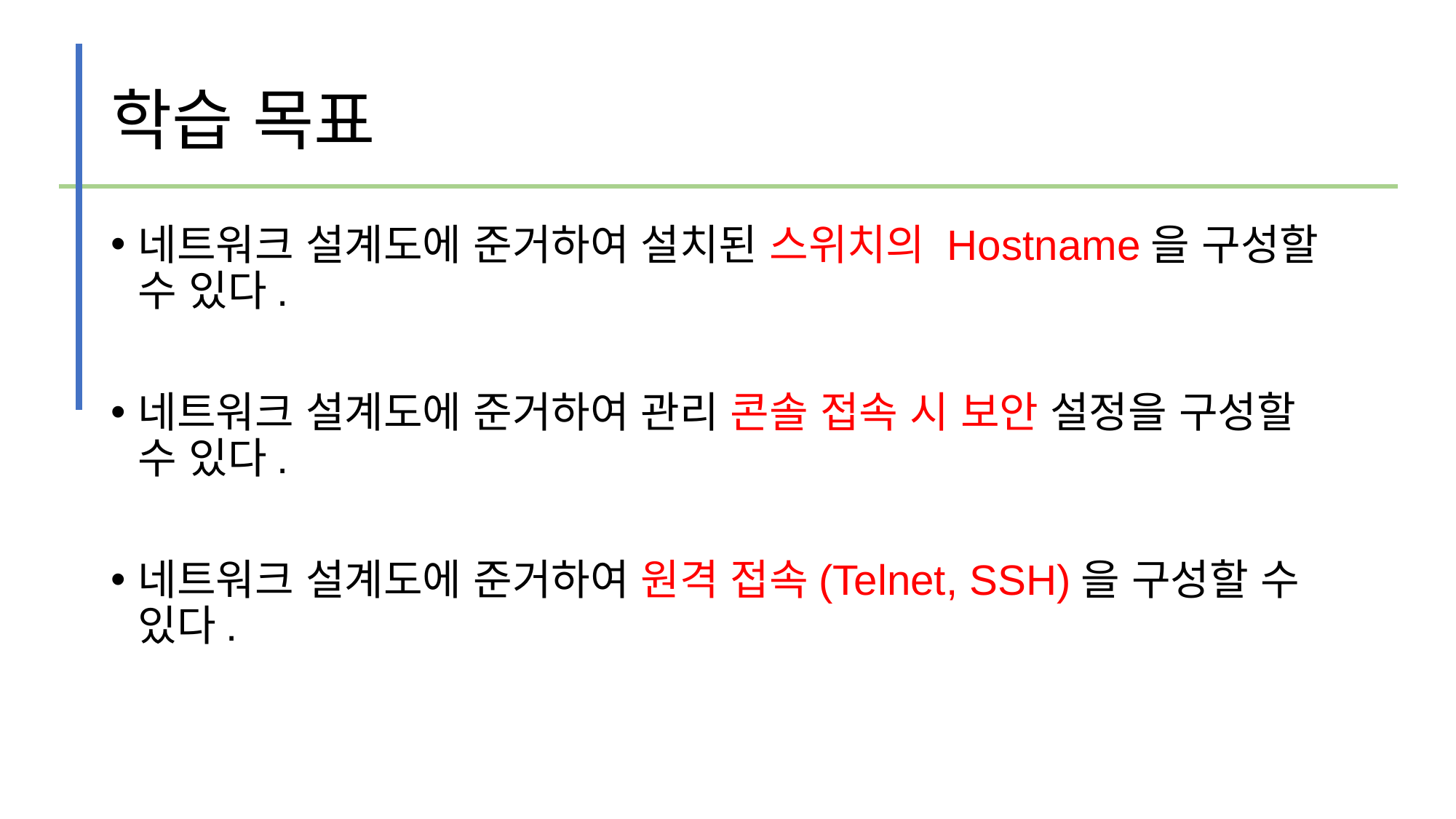

# 학습 목표
네트워크 설계도에 준거하여 설치된 스위치의 Hostname을 구성할 수 있다.

네트워크 설계도에 준거하여 관리 콘솔 접속 시 보안 설정을 구성할 수 있다.

네트워크 설계도에 준거하여 원격 접속(Telnet, SSH)을 구성할 수 있다.